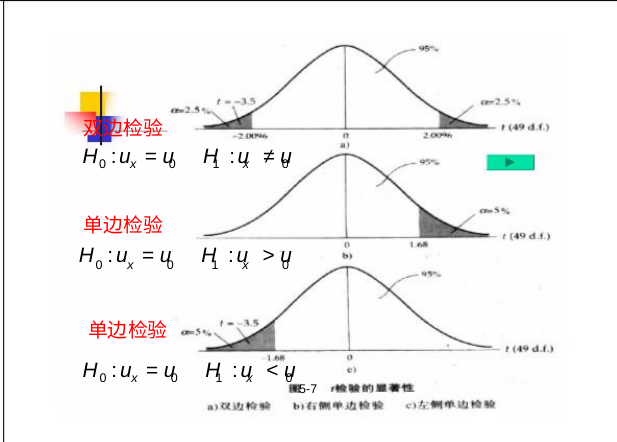

双边检验
H :u = u H :u ≠ u
0
x
0
1
x
0
0
单边检验
H :u = u H :u > u
0
x
0
1
x
单边检验
H :u = u H :u < u
0
x
0
1
x
0
5-7